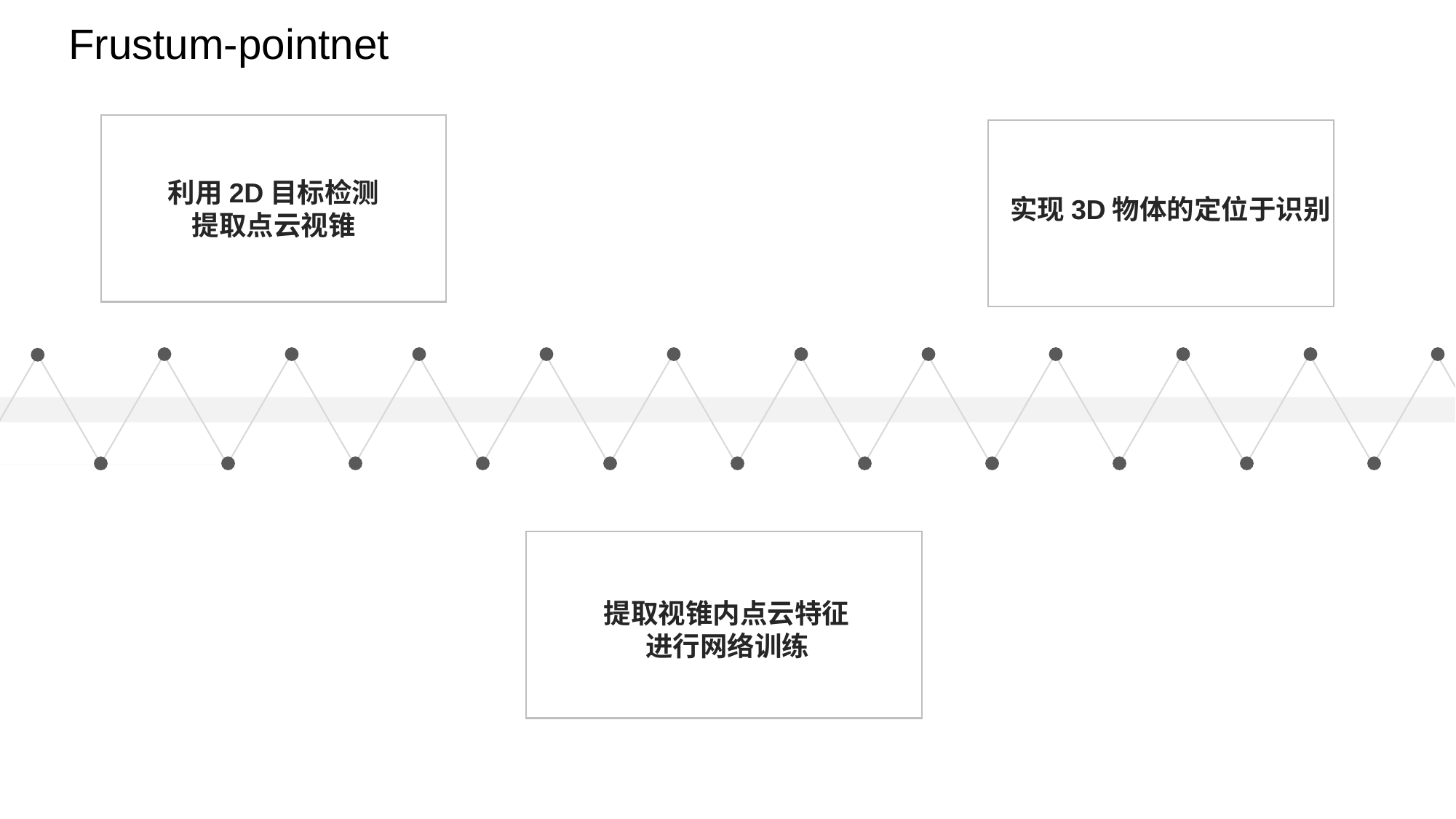

Frustum-pointnet

利用2D目标检测
提取点云视锥

实现3D物体的定位于识别

提取视锥内点云特征
进行网络训练